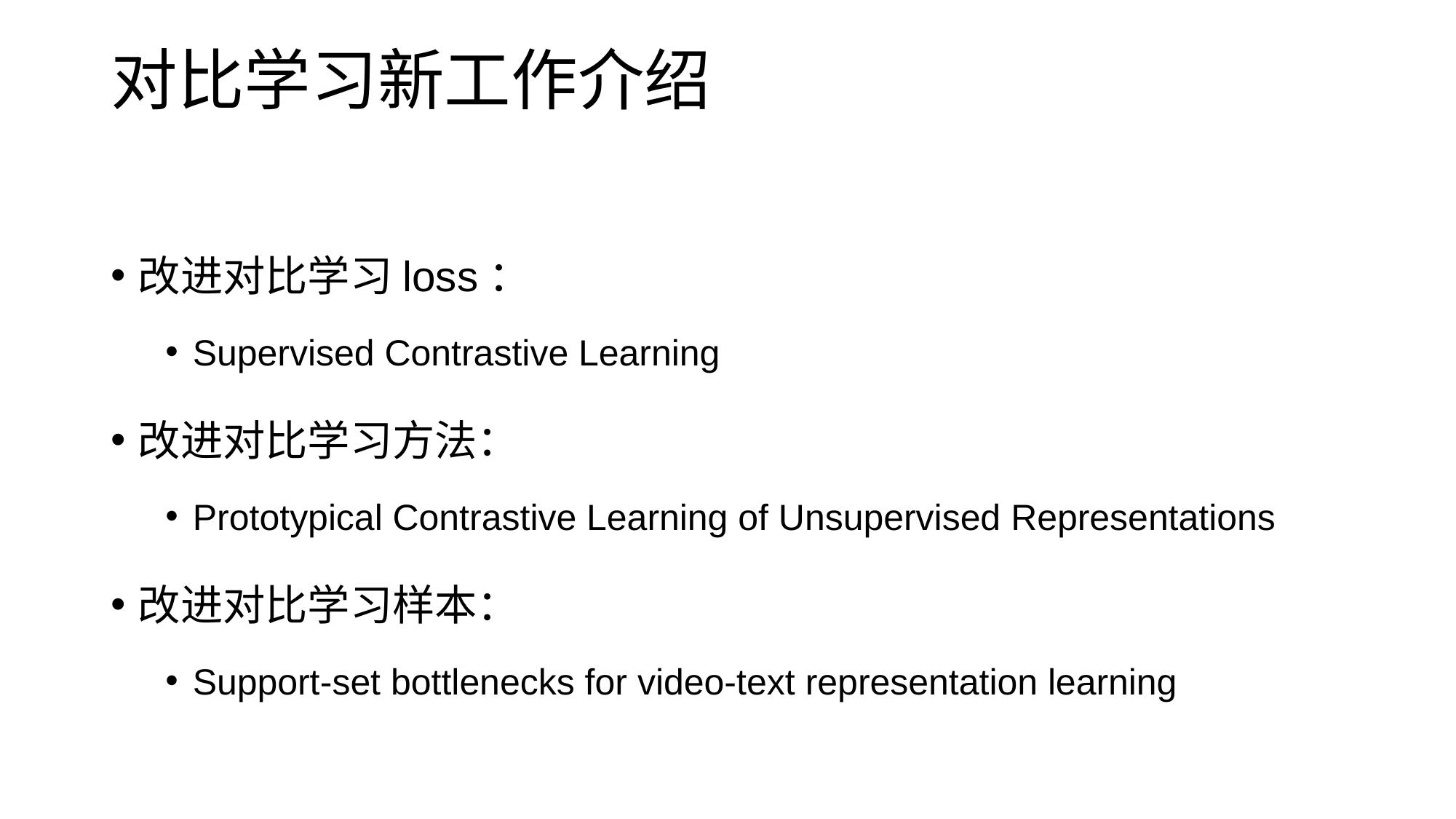

# 对比学习新工作介绍
改进对比学习loss：
Supervised Contrastive Learning
改进对比学习方法：
Prototypical Contrastive Learning of Unsupervised Representations
改进对比学习样本：
Support-set bottlenecks for video-text representation learning